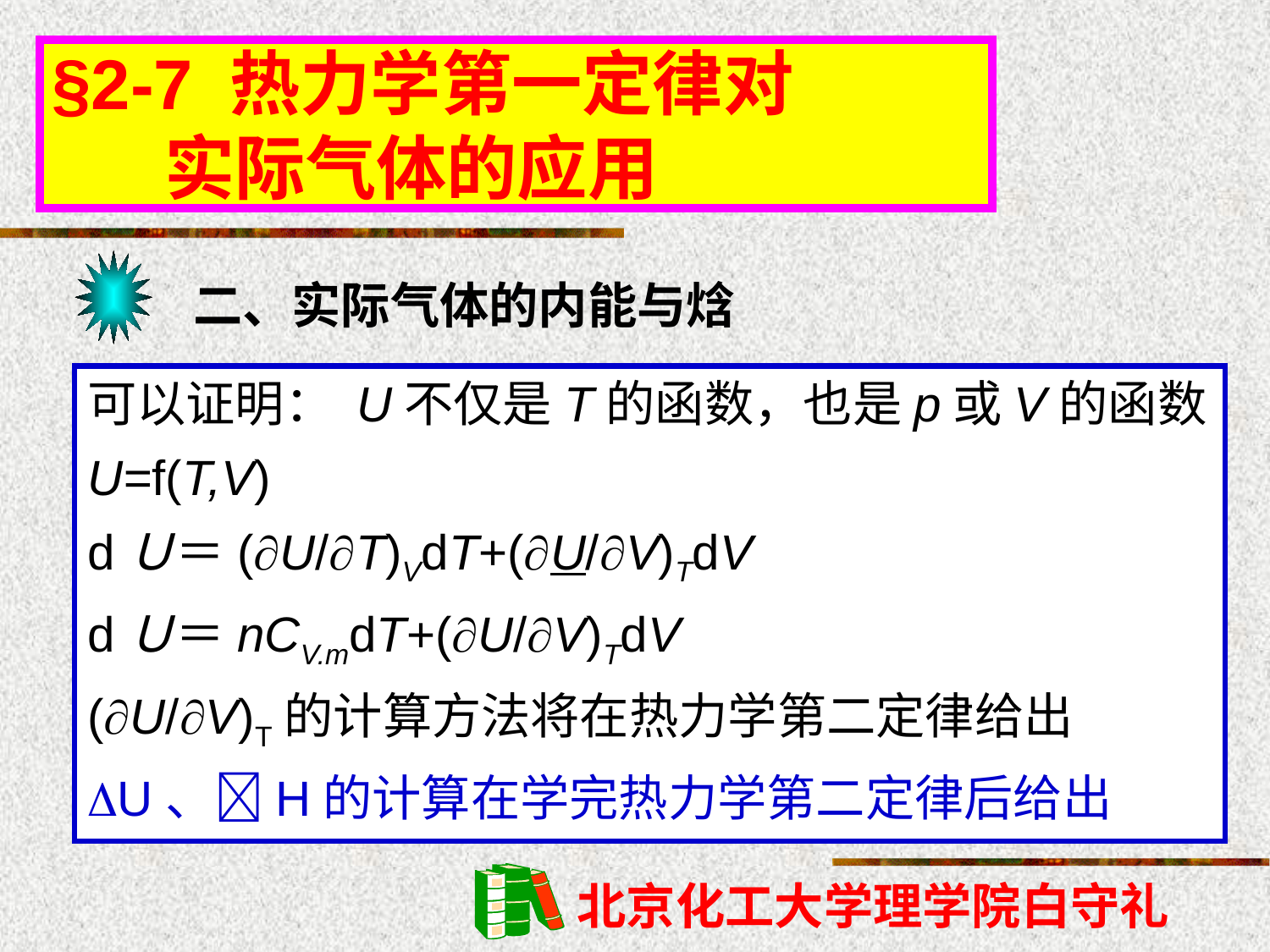

§2-7 热力学第一定律对
       实际气体的应用

二、实际气体的内能与焓
可以证明： U不仅是T的函数，也是p或V的函数
U=f(T,V)
dＵ＝(∂U/∂T)VdT+(∂U/∂V)TdV
dＵ＝nCV.mdT+(∂U/∂V)TdV
(∂U/∂V)T的计算方法将在热力学第二定律给出
ΔU、ΔH的计算在学完热力学第二定律后给出